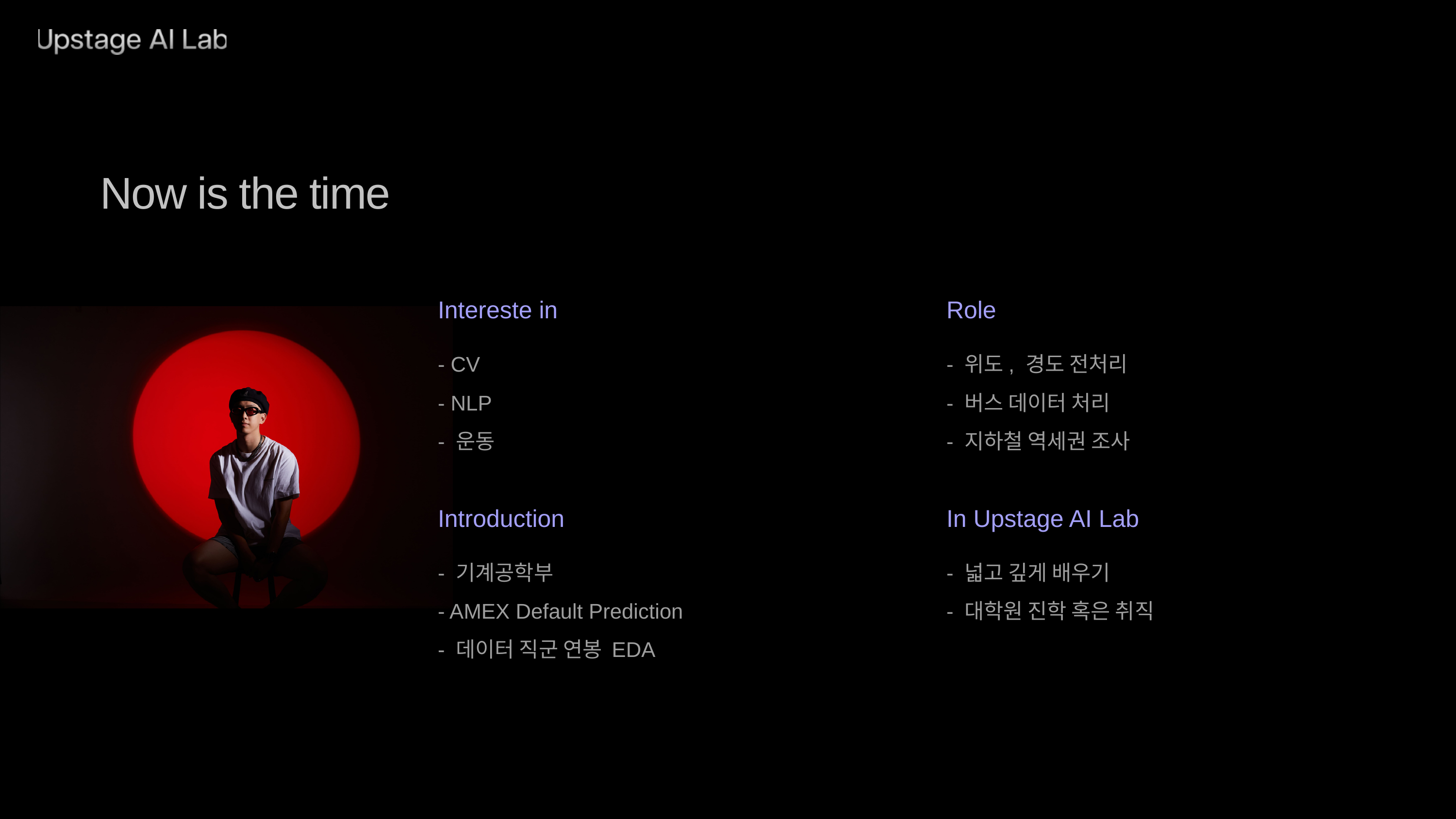

Now is the time
Intereste in
Role

- CV
- 위도, 경도 전처리
- NLP
- 버스 데이터 처리
- 운동
- 지하철 역세권 조사
Introduction
In Upstage AI Lab
- 기계공학부
- 넓고 깊게 배우기
- AMEX Default Prediction
- 대학원 진학 혹은 취직
- 데이터 직군 연봉 EDA